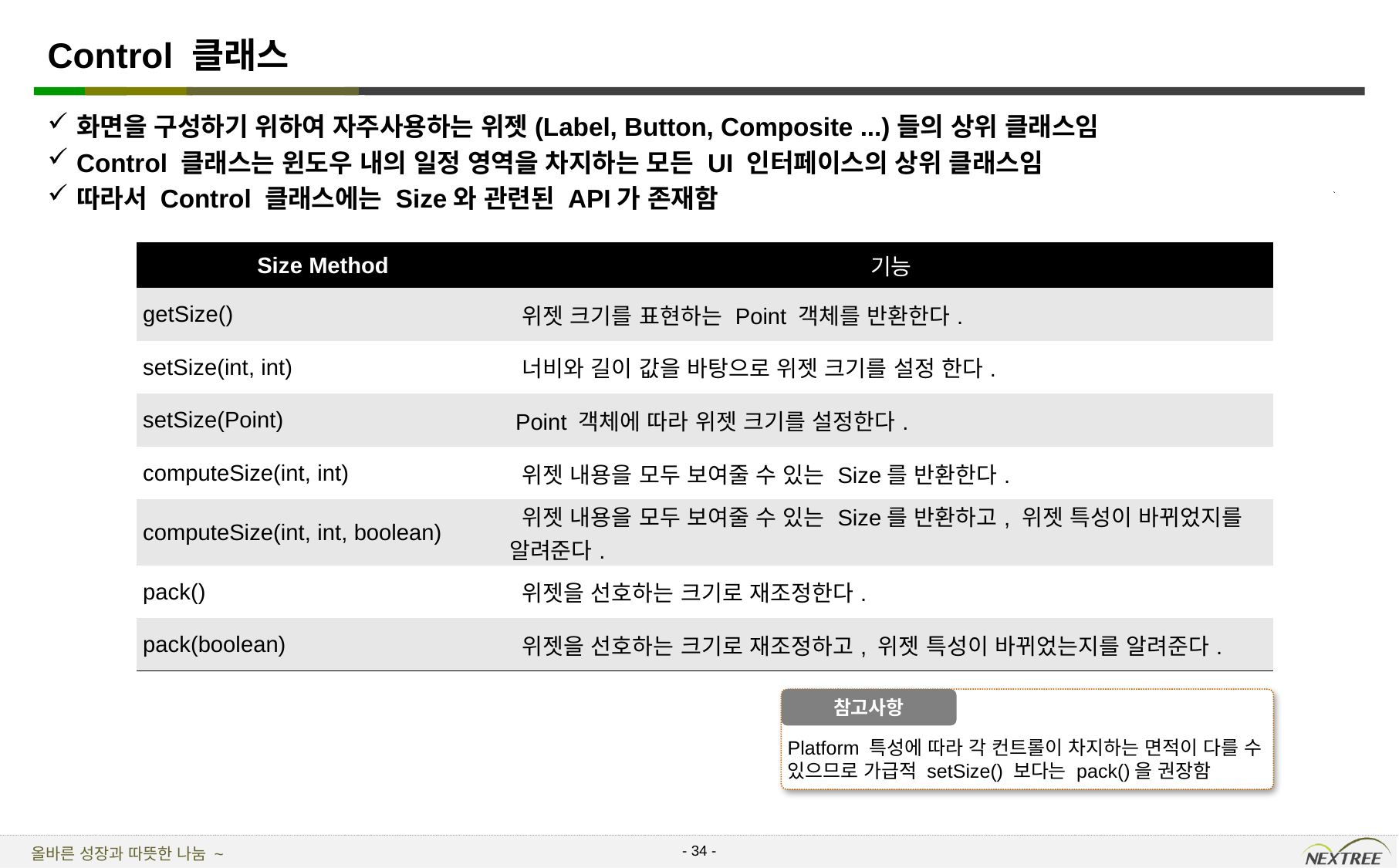

# Control 클래스
화면을 구성하기 위하여 자주사용하는 위젯(Label, Button, Composite ...)들의 상위 클래스임
Control 클래스는 윈도우 내의 일정 영역을 차지하는 모든 UI 인터페이스의 상위 클래스임
따라서 Control 클래스에는 Size와 관련된 API가 존재함
| Size Method | 기능 |
| --- | --- |
| getSize() | 위젯 크기를 표현하는 Point 객체를 반환한다. |
| setSize(int, int) | 너비와 길이 값을 바탕으로 위젯 크기를 설정 한다. |
| setSize(Point) | Point 객체에 따라 위젯 크기를 설정한다. |
| computeSize(int, int) | 위젯 내용을 모두 보여줄 수 있는 Size를 반환한다. |
| computeSize(int, int, boolean) | 위젯 내용을 모두 보여줄 수 있는 Size를 반환하고, 위젯 특성이 바뀌었지를 알려준다. |
| pack() | 위젯을 선호하는 크기로 재조정한다. |
| pack(boolean) | 위젯을 선호하는 크기로 재조정하고, 위젯 특성이 바뀌었는지를 알려준다. |
Platform 특성에 따라 각 컨트롤이 차지하는 면적이 다를 수 있으므로 가급적 setSize() 보다는 pack()을 권장함
참고사항